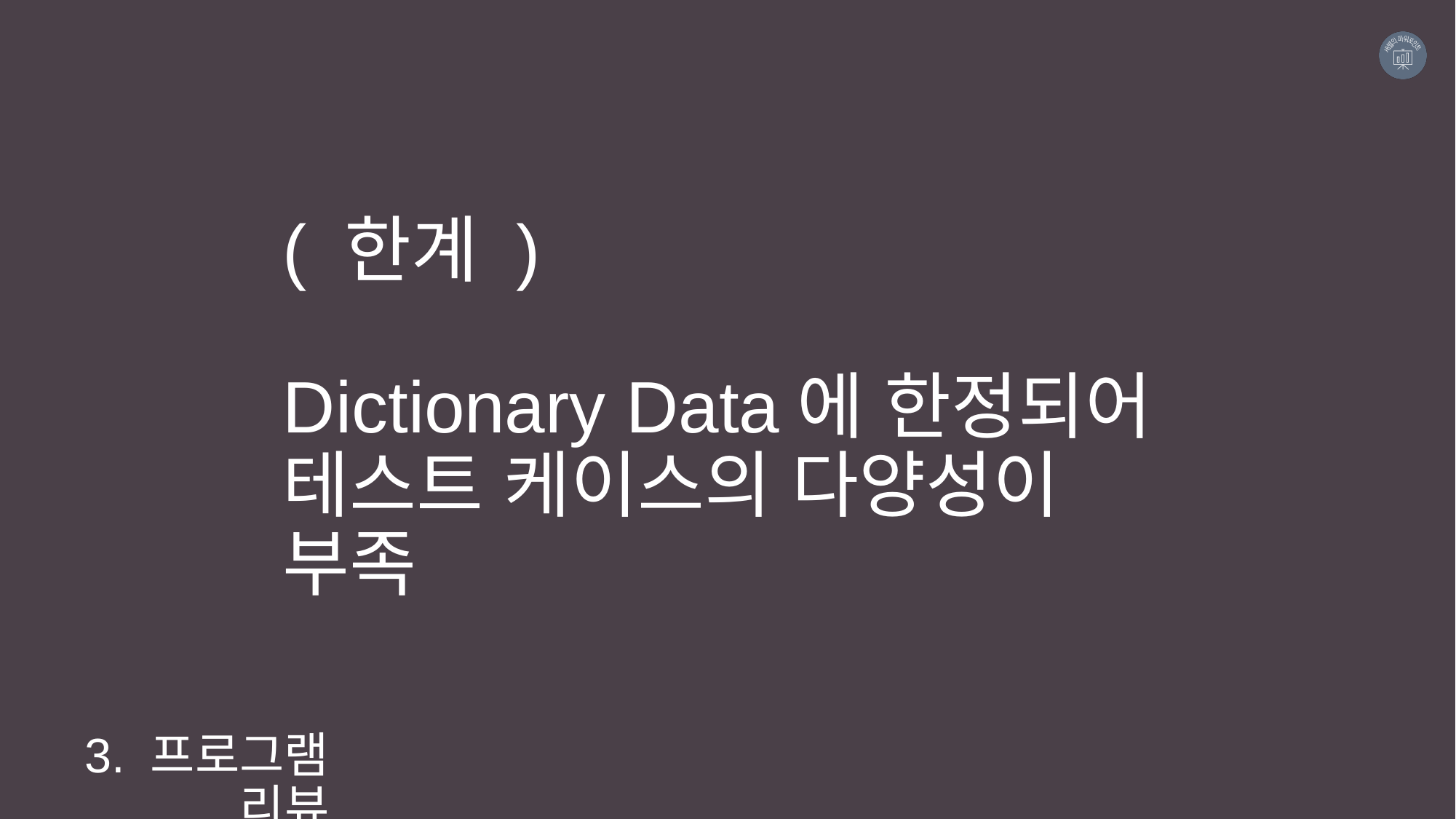

( 한계 )

Dictionary Data에 한정되어
테스트 케이스의 다양성이 부족
3. 프로그램 리뷰